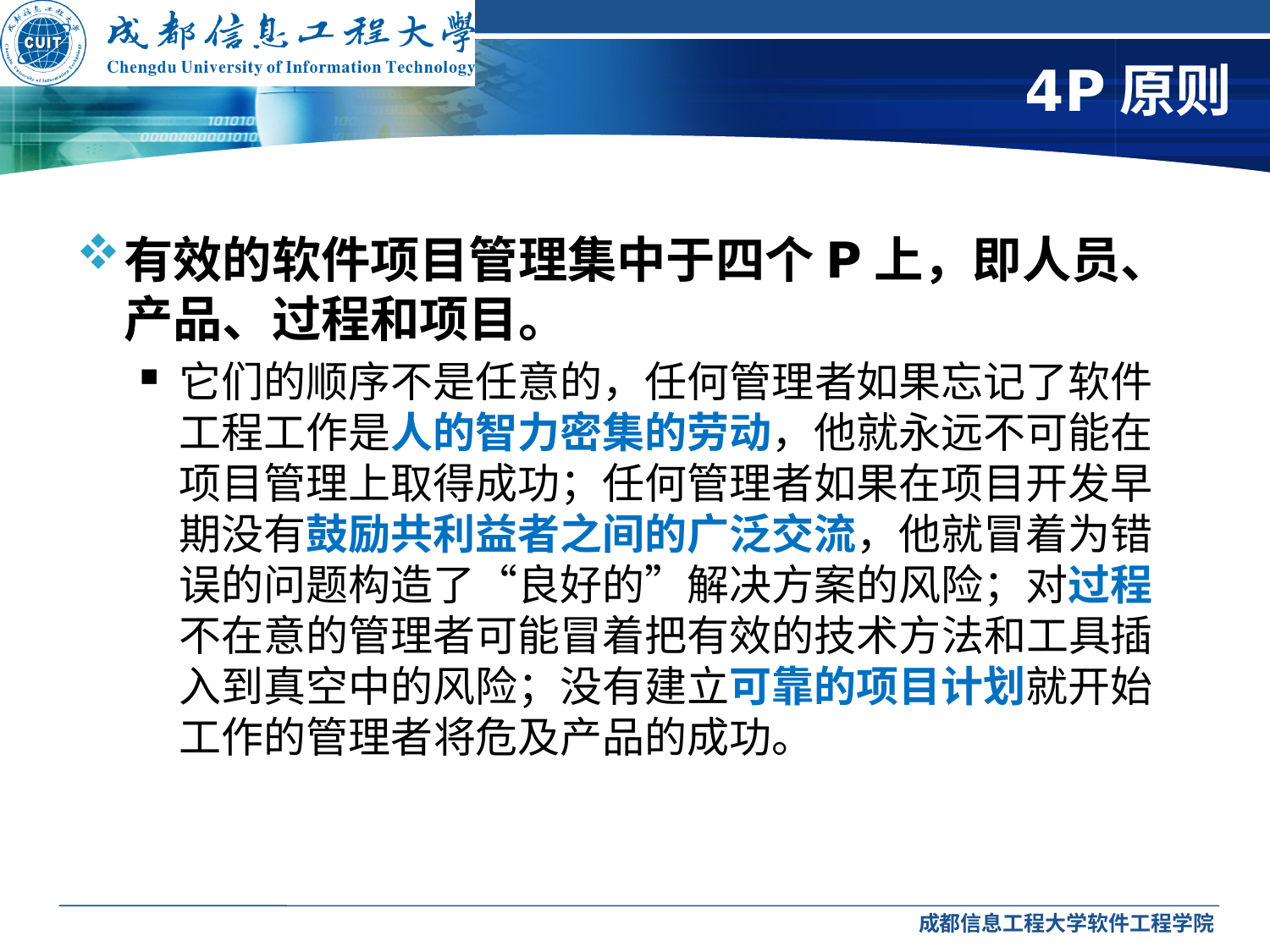

# 4P原则
有效的软件项目管理集中于四个P上，即人员、产品、过程和项目。
它们的顺序不是任意的，任何管理者如果忘记了软件工程工作是人的智力密集的劳动，他就永远不可能在项目管理上取得成功；任何管理者如果在项目开发早期没有鼓励共利益者之间的广泛交流，他就冒着为错误的问题构造了“良好的”解决方案的风险；对过程不在意的管理者可能冒着把有效的技术方法和工具插入到真空中的风险；没有建立可靠的项目计划就开始工作的管理者将危及产品的成功。
成都信息工程大学软件工程学院